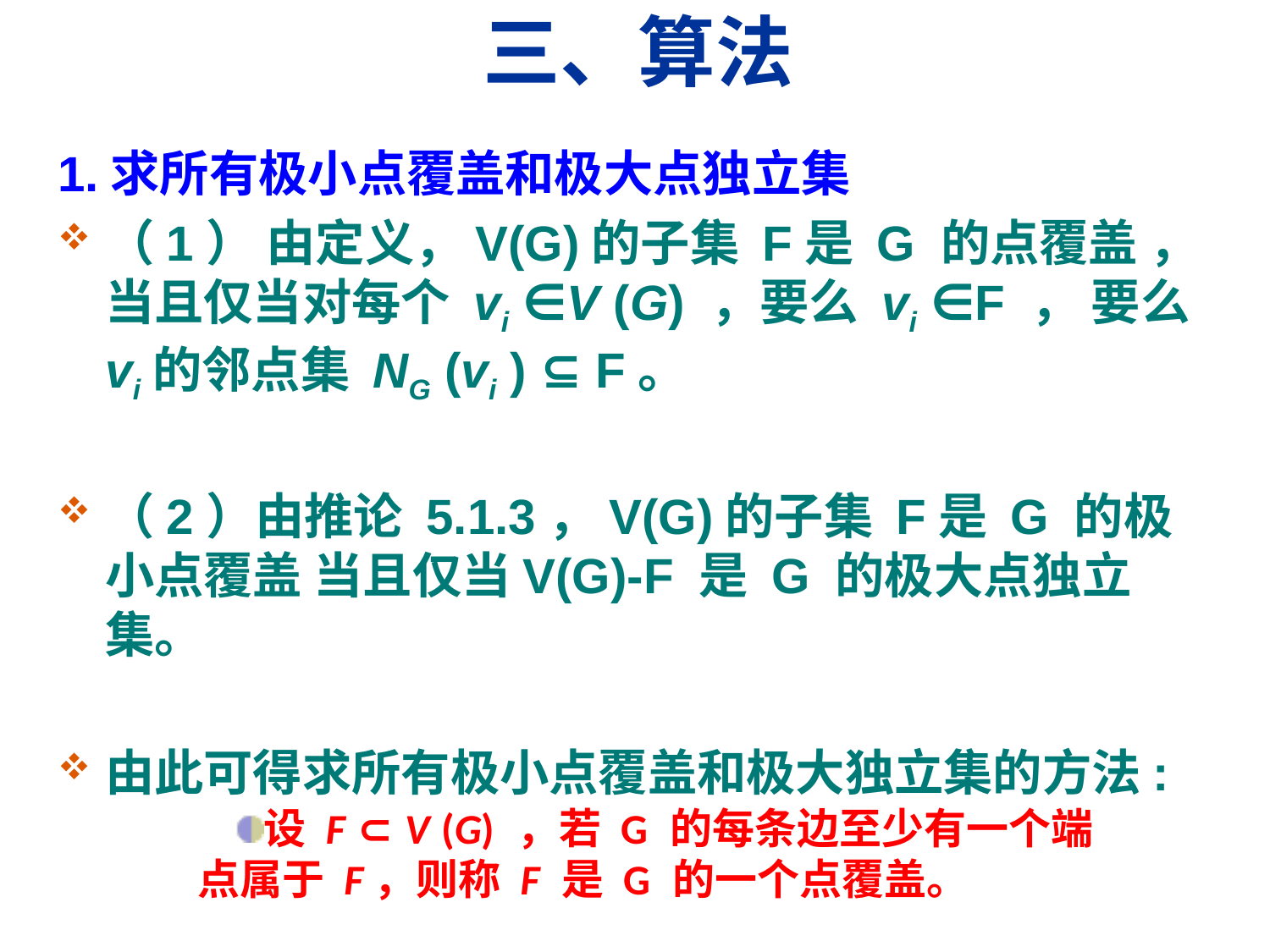

# 三、算法
1.求所有极小点覆盖和极大点独立集
（1） 由定义，V(G)的子集 F是 G 的点覆盖 ，当且仅当对每个 vi ∈V (G) ，要么 vi ∈F ， 要么vi的邻点集 NG (vi ) ⊆ F。

（2）由推论 5.1.3，V(G)的子集 F是 G 的极小点覆盖 当且仅当V(G)-F 是 G 的极大点独立集。

由此可得求所有极小点覆盖和极大独立集的方法:

设 F ⊂ V (G) ，若 G 的每条边至少有一个端点属于 F，则称 F 是 G 的一个点覆盖。